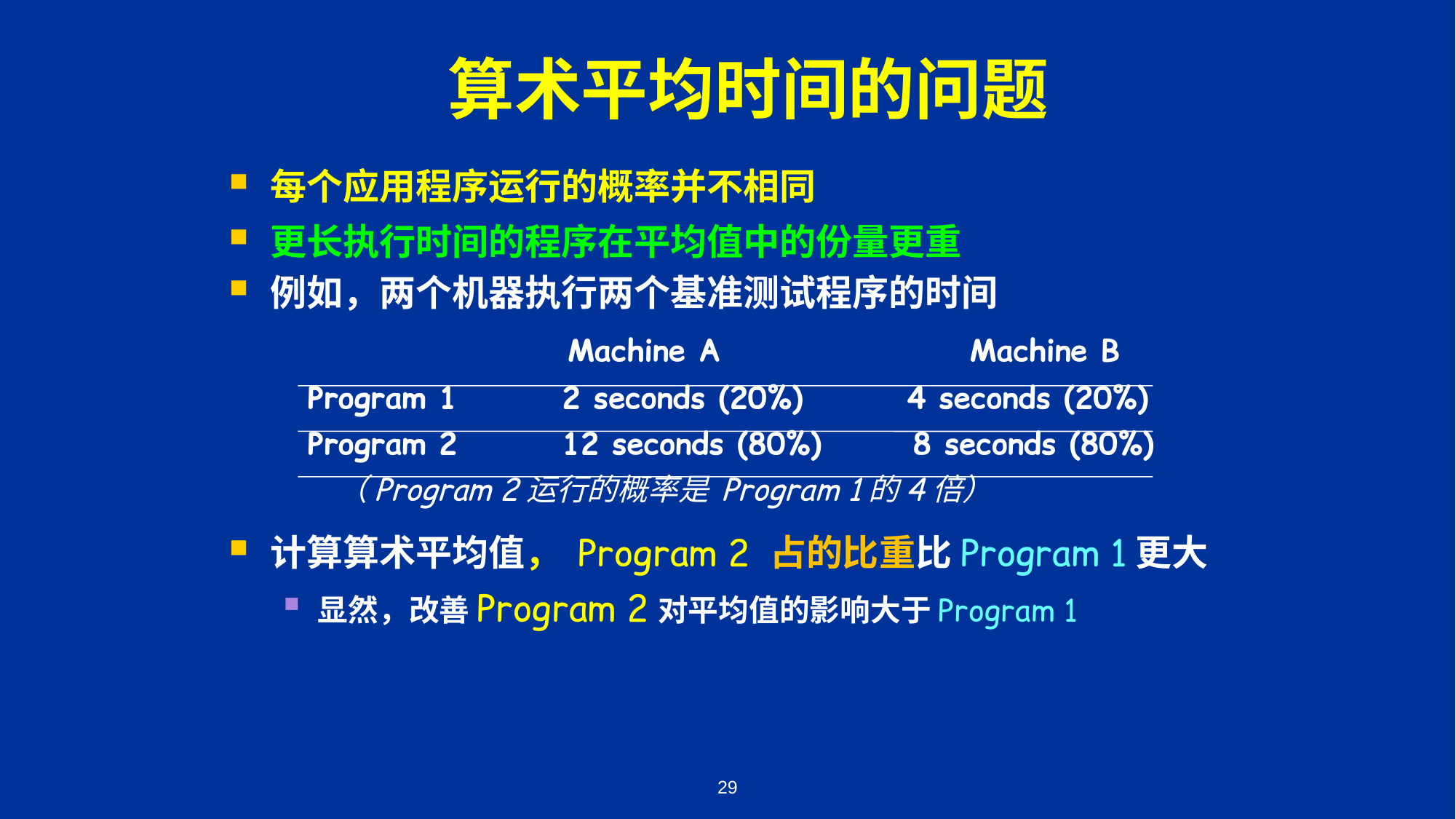

# 算术平均时间的问题
每个应用程序运行的概率并不相同
更长执行时间的程序在平均值中的份量更重
例如，两个机器执行两个基准测试程序的时间
                               Machine A                   Machine B
      Program 1        2 seconds (20%)        4 seconds (20%)
      Program 2        12 seconds (80%)       8 seconds (80%)
               （Program 2运行的概率是 Program 1的4倍）
计算算术平均值， Program 2 占的比重比Program 1更大
显然，改善Program 2对平均值的影响大于Program 1

29